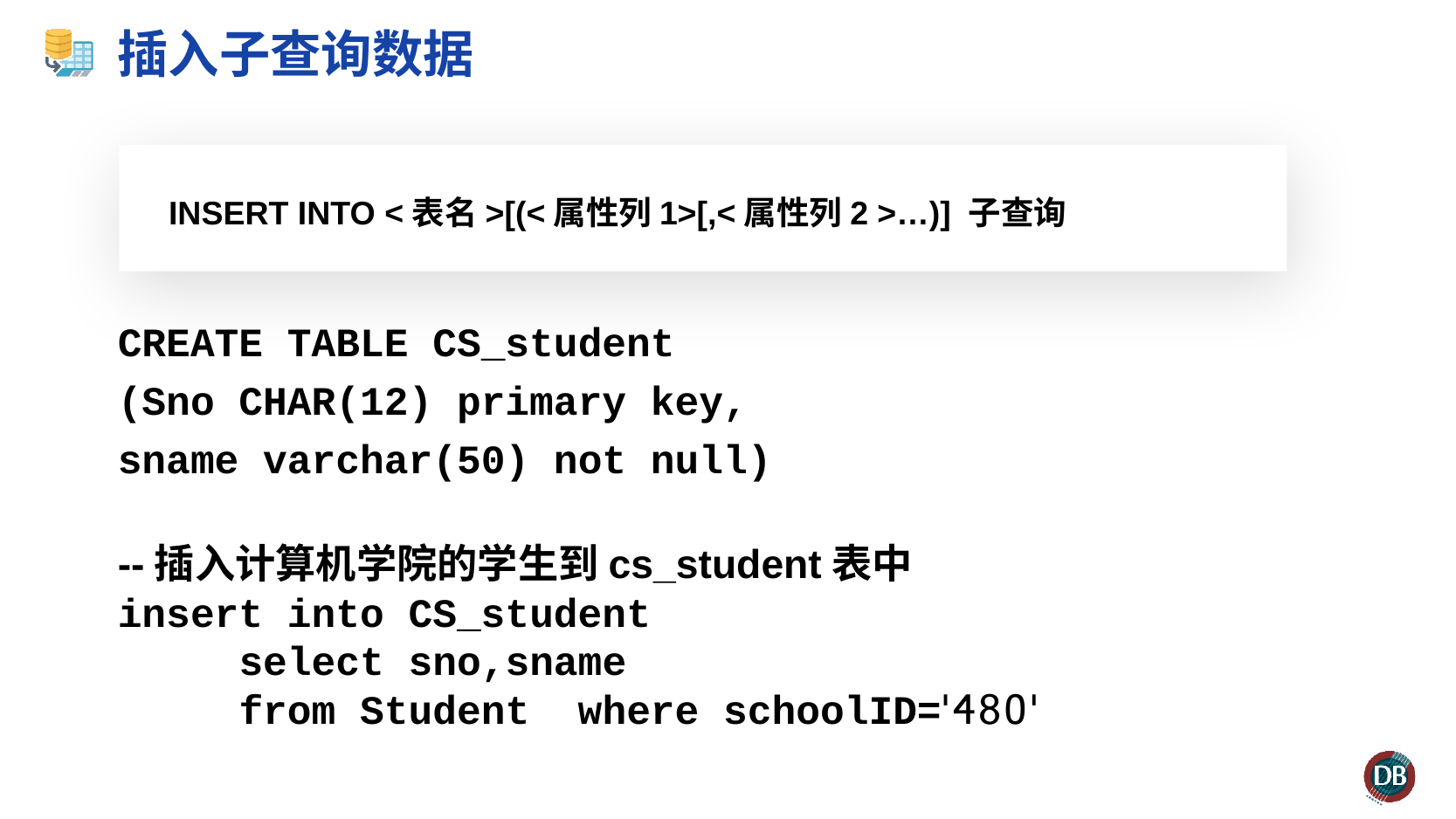

# 插入子查询数据
    INSERT INTO <表名>[(<属性列1>[,<属性列2 >…)] 子查询
CREATE TABLE CS_student
(Sno CHAR(12) primary key,
sname varchar(50) not null)

--插入计算机学院的学生到cs_student表中
insert into CS_student
     select sno,sname
     from Student  where schoolID='480'